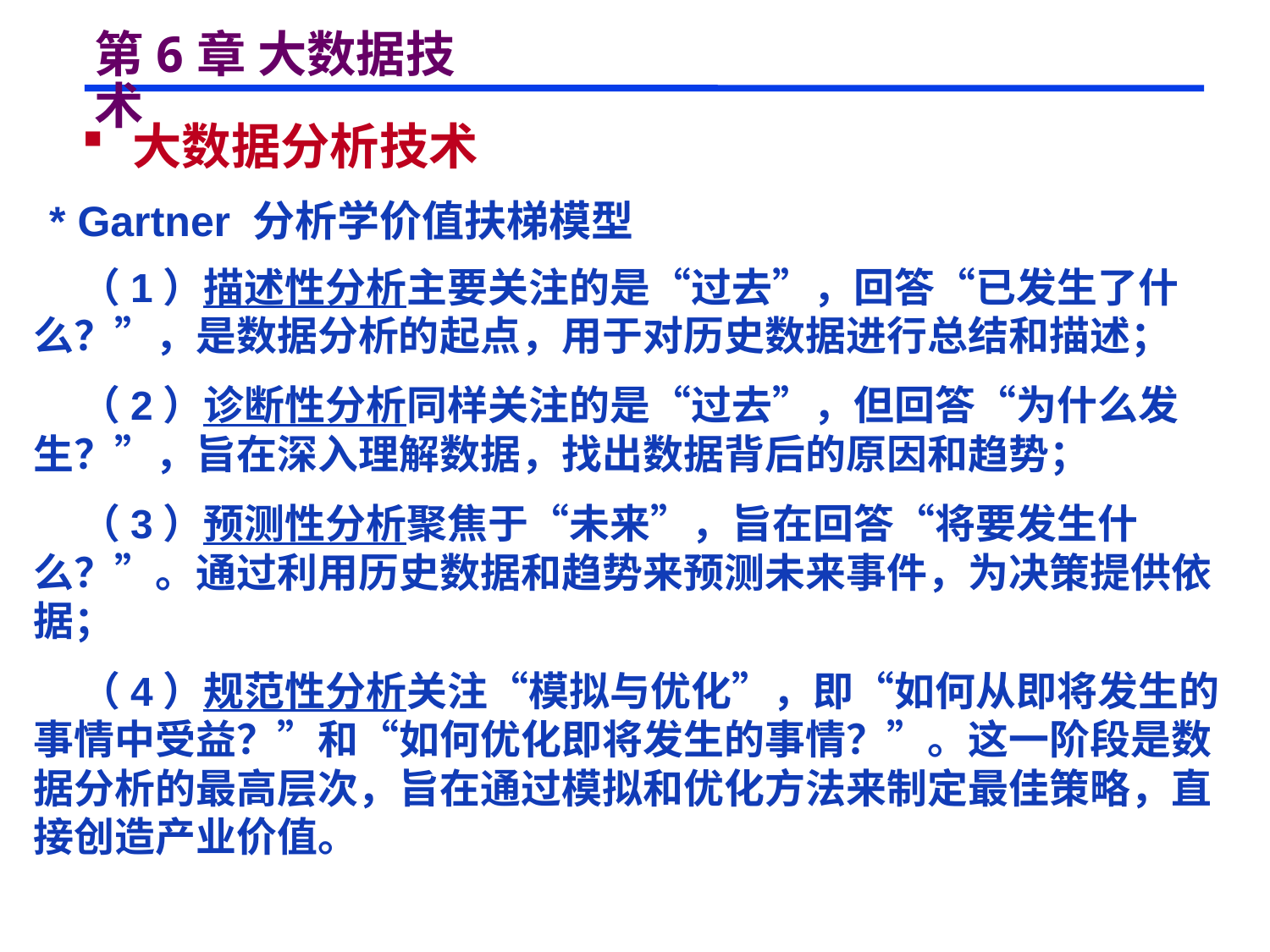

# 第6章 大数据技术
 大数据分析技术
  * Gartner 分析学价值扶梯模型
    （1）描述性分析主要关注的是“过去”，回答“已发生了什么？”，是数据分析的起点，用于对历史数据进行总结和描述；
    （2）诊断性分析同样关注的是“过去”，但回答“为什么发生？”，旨在深入理解数据，找出数据背后的原因和趋势；
    （3）预测性分析聚焦于“未来”，旨在回答“将要发生什么？”。通过利用历史数据和趋势来预测未来事件，为决策提供依据；
    （4）规范性分析关注“模拟与优化”，即“如何从即将发生的事情中受益？”和“如何优化即将发生的事情？”。这一阶段是数据分析的最高层次，旨在通过模拟和优化方法来制定最佳策略，直接创造产业价值。